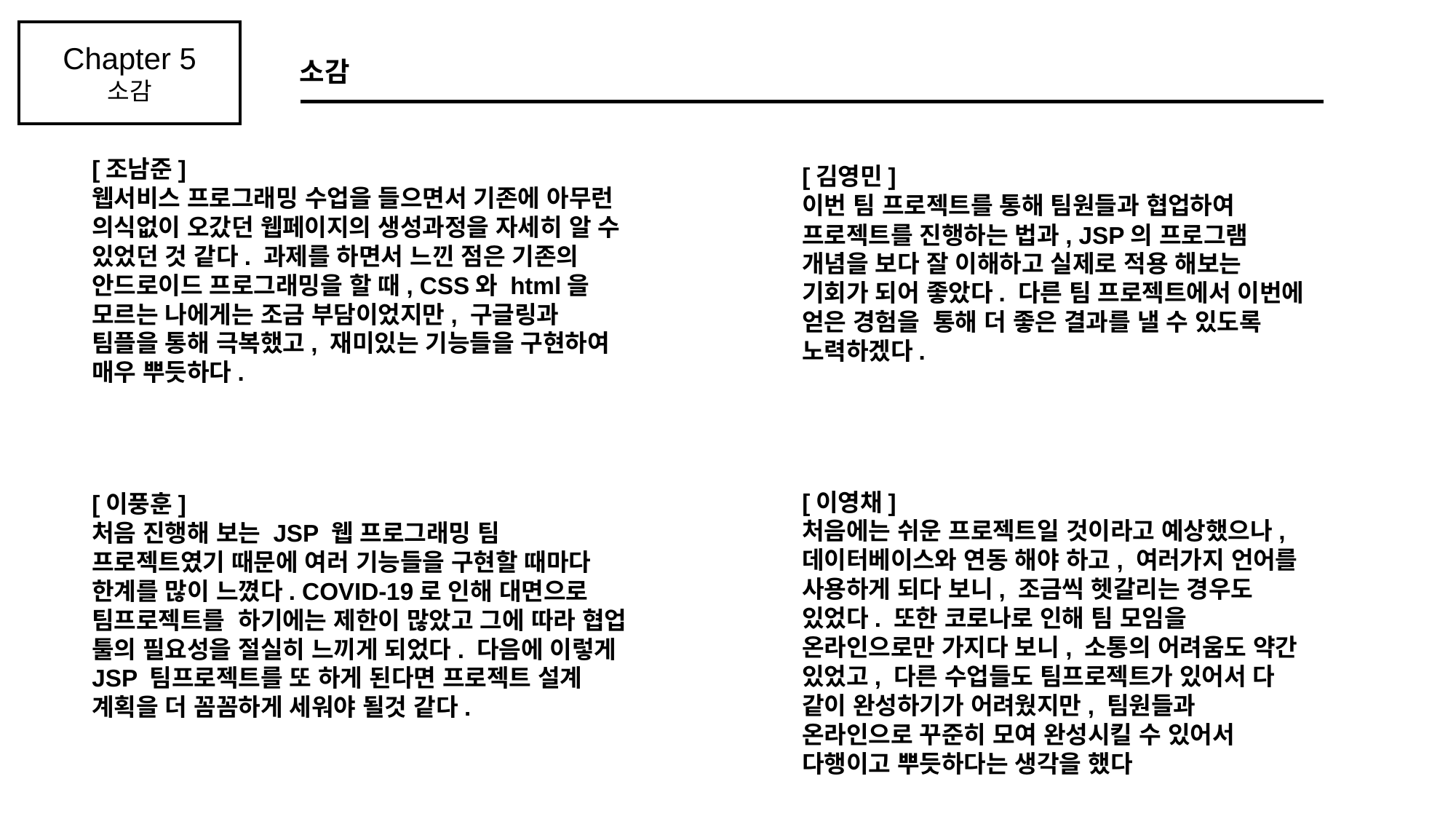

Chapter 5
소감
소감
[조남준]
웹서비스 프로그래밍 수업을 들으면서 기존에 아무런 의식없이 오갔던 웹페이지의 생성과정을 자세히 알 수 있었던 것 같다. 과제를 하면서 느낀 점은 기존의 안드로이드 프로그래밍을 할 때, CSS와 html을 모르는 나에게는 조금 부담이었지만, 구글링과 팀플을 통해 극복했고, 재미있는 기능들을 구현하여 매우 뿌듯하다.
[김영민]
이번 팀 프로젝트를 통해 팀원들과 협업하여 프로젝트를 진행하는 법과, JSP의 프로그램 개념을 보다 잘 이해하고 실제로 적용 해보는 기회가 되어 좋았다. 다른 팀 프로젝트에서 이번에 얻은 경험을  통해 더 좋은 결과를 낼 수 있도록 노력하겠다.
[이영채]
처음에는 쉬운 프로젝트일 것이라고 예상했으나, 데이터베이스와 연동 해야 하고, 여러가지 언어를 사용하게 되다 보니, 조금씩 헷갈리는 경우도 있었다. 또한 코로나로 인해 팀 모임을 온라인으로만 가지다 보니, 소통의 어려움도 약간 있었고, 다른 수업들도 팀프로젝트가 있어서 다 같이 완성하기가 어려웠지만, 팀원들과 온라인으로 꾸준히 모여 완성시킬 수 있어서 다행이고 뿌듯하다는 생각을 했다
[이풍훈]
처음 진행해 보는 JSP 웹 프로그래밍 팀 프로젝트였기 때문에 여러 기능들을 구현할 때마다 한계를 많이 느꼈다. COVID-19로 인해 대면으로 팀프로젝트를  하기에는 제한이 많았고 그에 따라 협업 툴의 필요성을 절실히 느끼게 되었다. 다음에 이렇게 JSP 팀프로젝트를 또 하게 된다면 프로젝트 설계 계획을 더 꼼꼼하게 세워야 될것 같다.